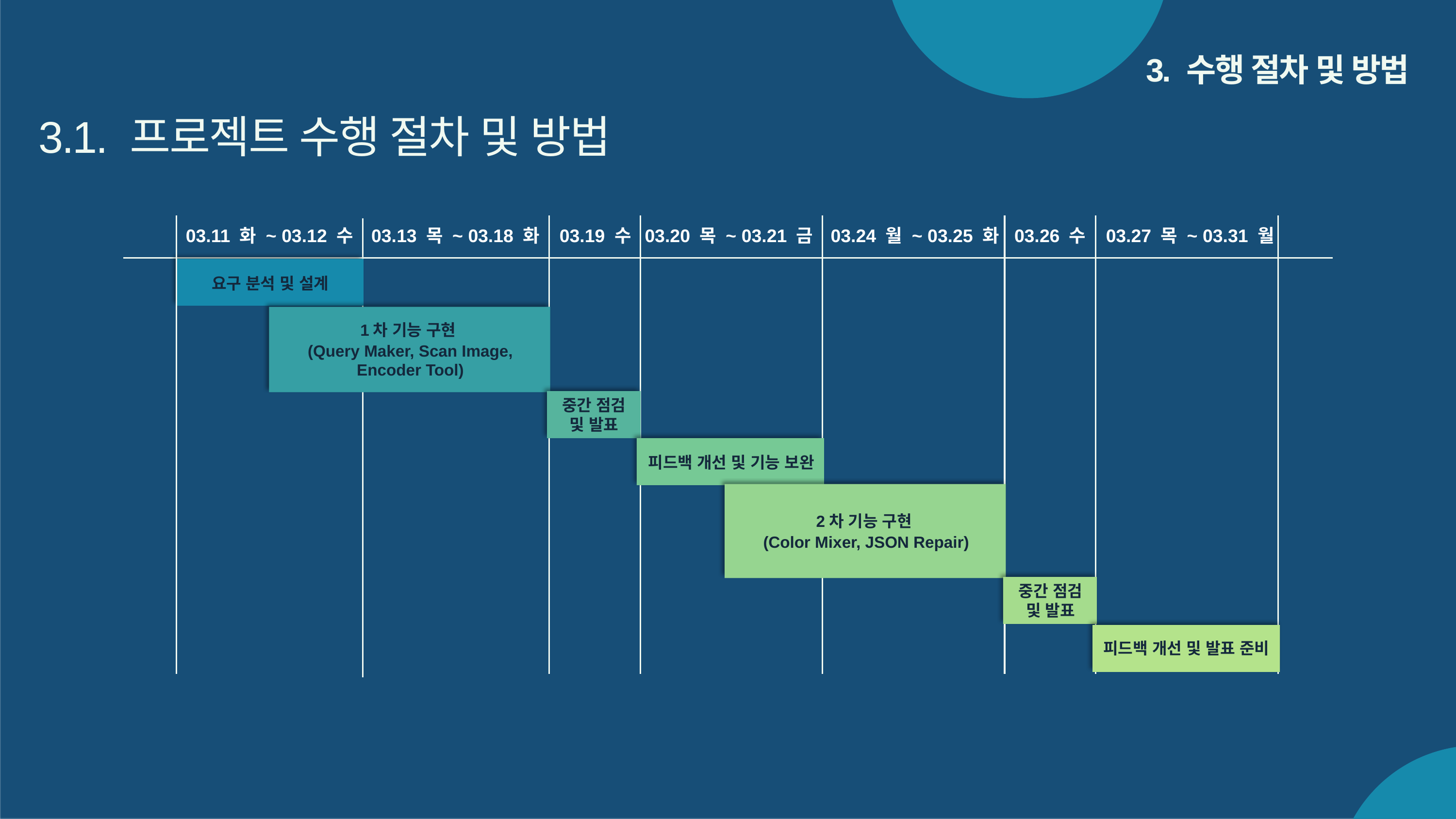

3. 수행 절차 및 방법
3.1. 프로젝트 수행 절차 및 방법

03.11 화 ~ 03.12 수
03.13 목 ~ 03.18 화
03.19 수
03.20 목 ~ 03.21 금
03.24 월 ~ 03.25 화
03.26 수
03.27 목 ~ 03.31 월

요구 분석 및 설계

1차 기능 구현
(Query Maker, Scan Image, Encoder Tool)
중간 점검 및 발표

피드백 개선 및 기능 보완

2차 기능 구현
(Color Mixer, JSON Repair)

중간 점검 및 발표

피드백 개선 및 발표 준비